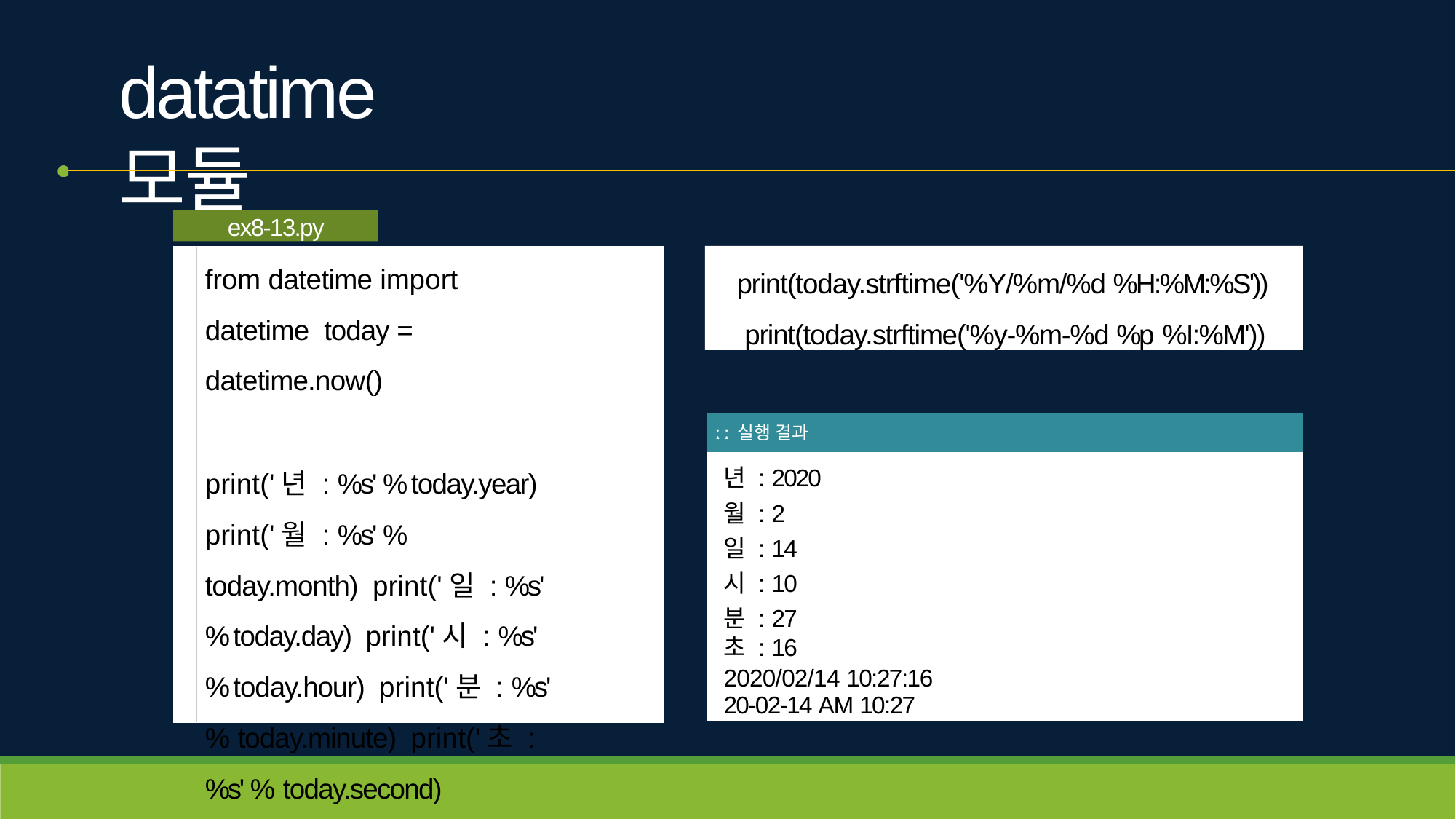

# datatime 모듈

ex8-13.py
from datetime import datetime  today = datetime.now()

print('년 : %s' % today.year)  print('월 : %s' % today.month)  print('일 : %s' % today.day)  print('시 : %s' % today.hour)  print('분 : %s' % today.minute)  print('초 : %s' % today.second)
print(today.strftime('%Y/%m/%d %H:%M:%S'))  print(today.strftime('%y-%m-%d %p %I:%M'))

| ː ː 실행 결과 |
| --- |
| 년 : 2020 월 : 2 일 : 14 시 : 10 분 : 27 초 : 16 2020/02/14 10:27:16 20-02-14 AM 10:27 |